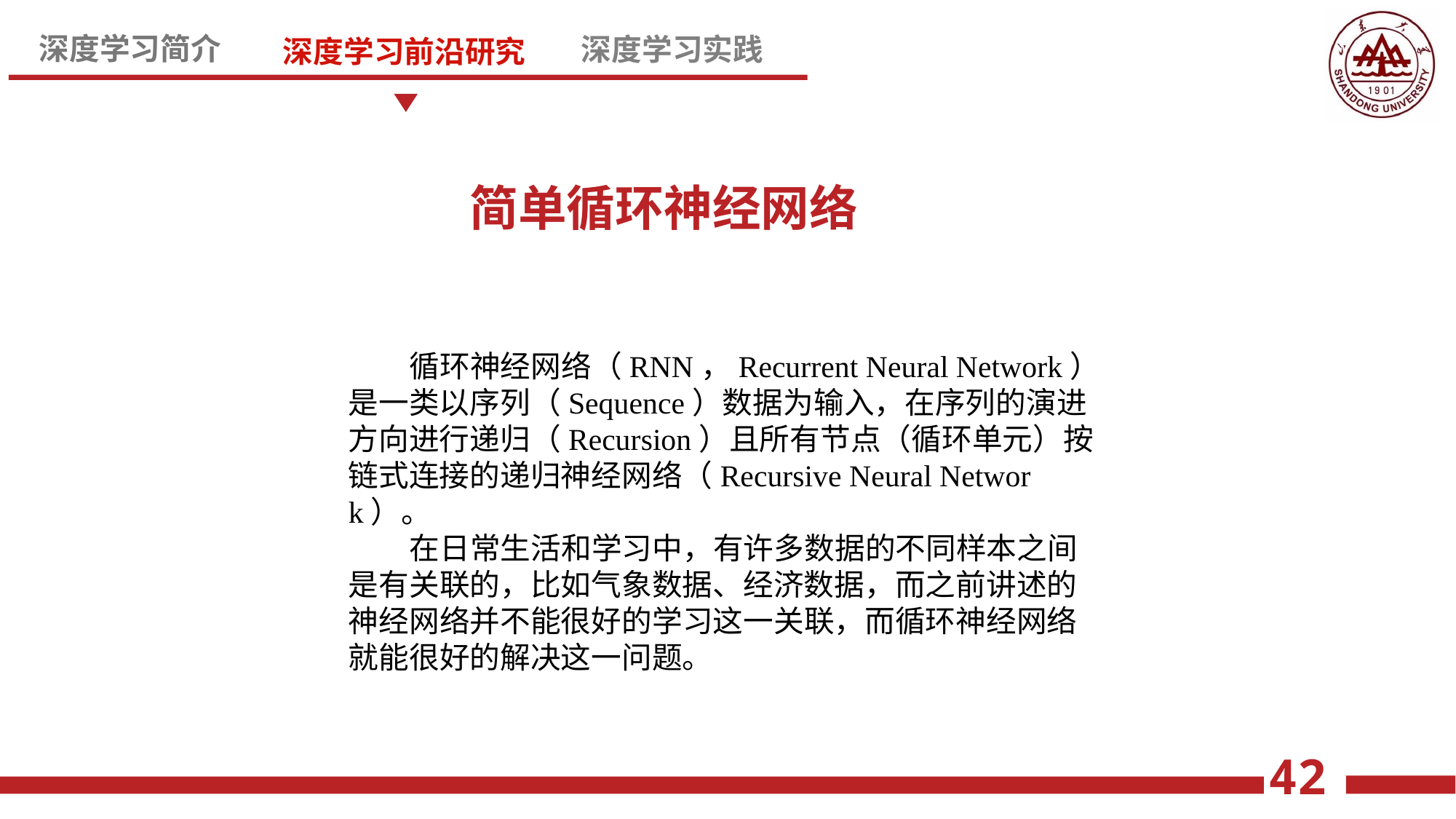

简单循环神经网络
        循环神经网络（RNN，Recurrent Neural Network）是一类以序列（Sequence）数据为输入，在序列的演进方向进行递归（Recursion）且所有节点（循环单元）按链式连接的递归神经网络（Recursive Neural Network）。
        在日常生活和学习中，有许多数据的不同样本之间是有关联的，比如气象数据、经济数据，而之前讲述的神经网络并不能很好的学习这一关联，而循环神经网络就能很好的解决这一问题。